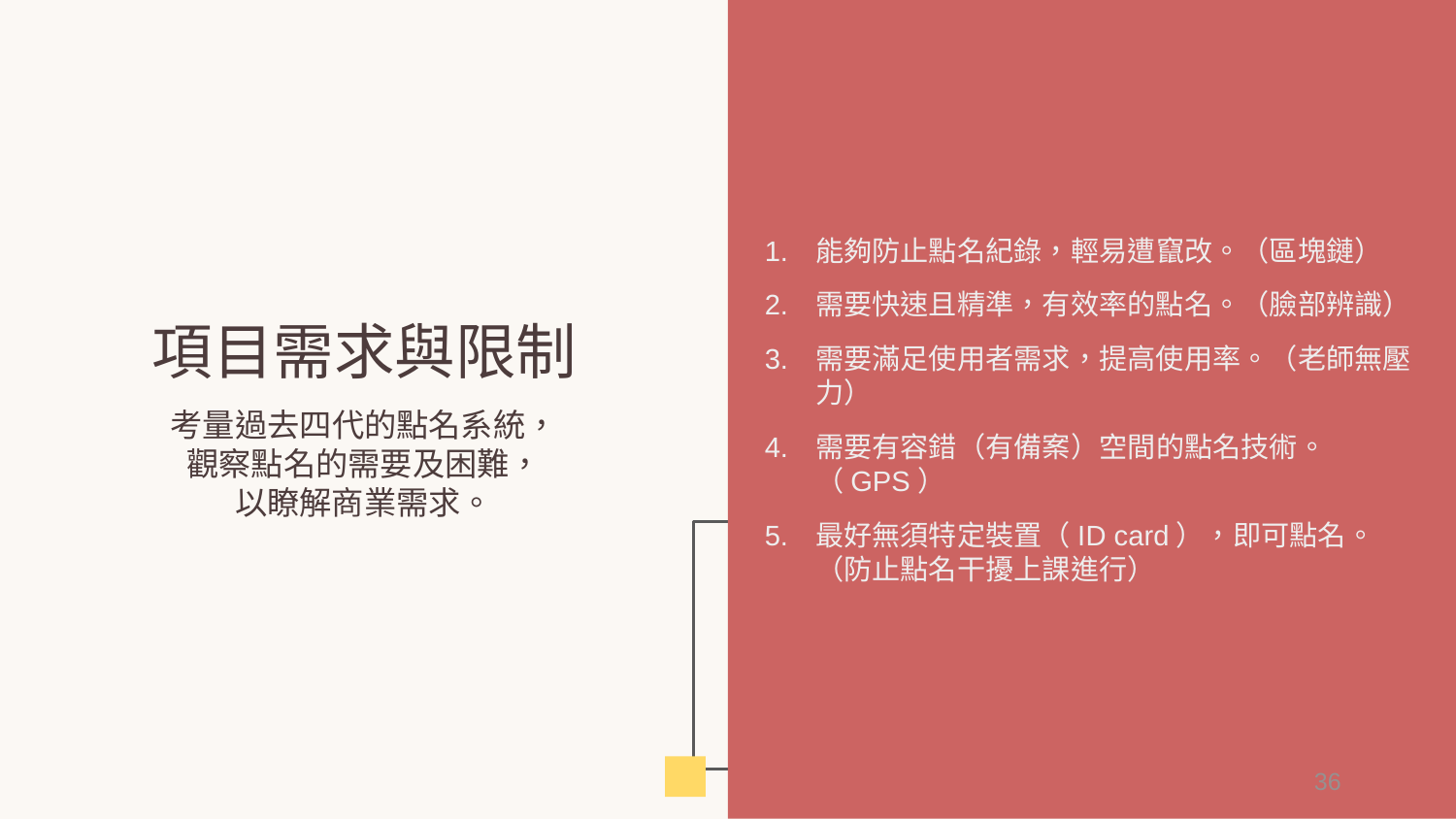

能夠防止點名紀錄，輕易遭竄改。（區塊鏈）
需要快速且精準，有效率的點名。（臉部辨識）
需要滿足使用者需求，提高使用率。（老師無壓力）
需要有容錯（有備案）空間的點名技術。（GPS）
最好無須特定裝置（ID card），即可點名。
（防止點名干擾上課進行）
# 項目需求與限制
考量過去四代的點名系統，
觀察點名的需要及困難，
以瞭解商業需求。
36